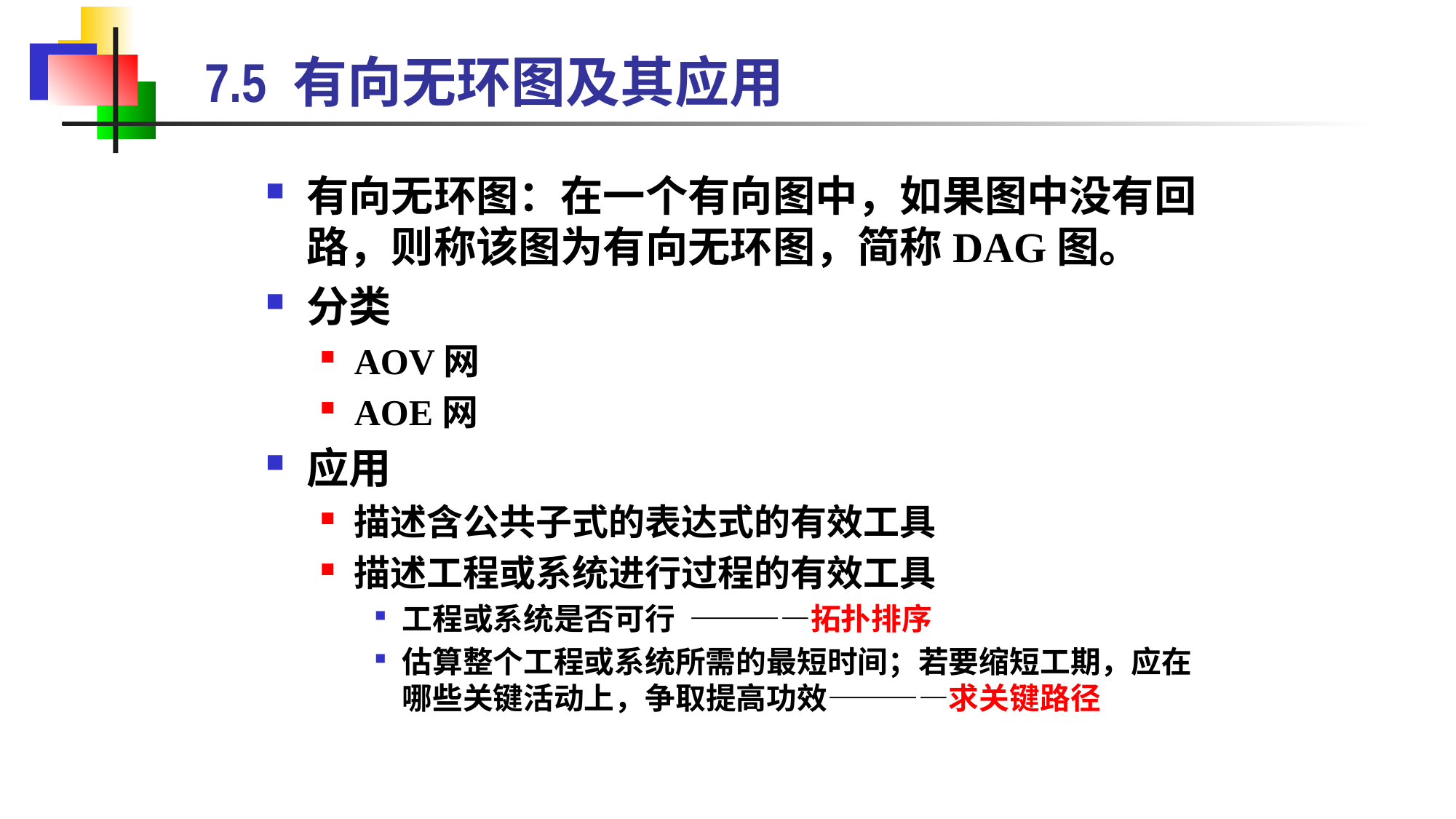

# 7.5 有向无环图及其应用
有向无环图：在一个有向图中，如果图中没有回路，则称该图为有向无环图，简称DAG图。
分类
AOV网
AOE网
应用
描述含公共子式的表达式的有效工具
描述工程或系统进行过程的有效工具
工程或系统是否可行  ————拓扑排序
估算整个工程或系统所需的最短时间；若要缩短工期，应在哪些关键活动上，争取提高功效————求关键路径